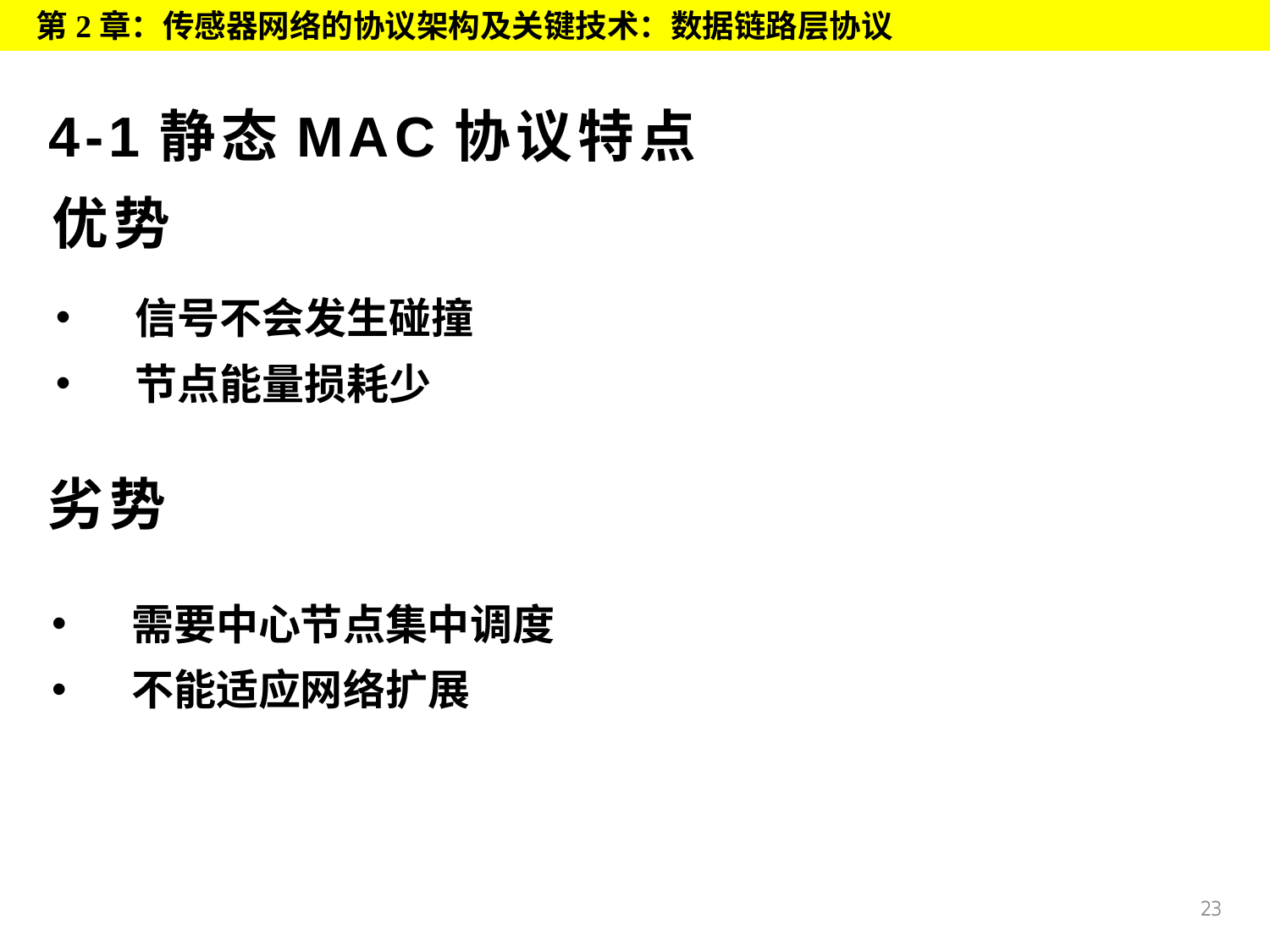

第2章：传感器网络的协议架构及关键技术：数据链路层协议
# 4-1静态MAC协议特点
优势
信号不会发生碰撞
节点能量损耗少
劣势
需要中心节点集中调度
不能适应网络扩展
23